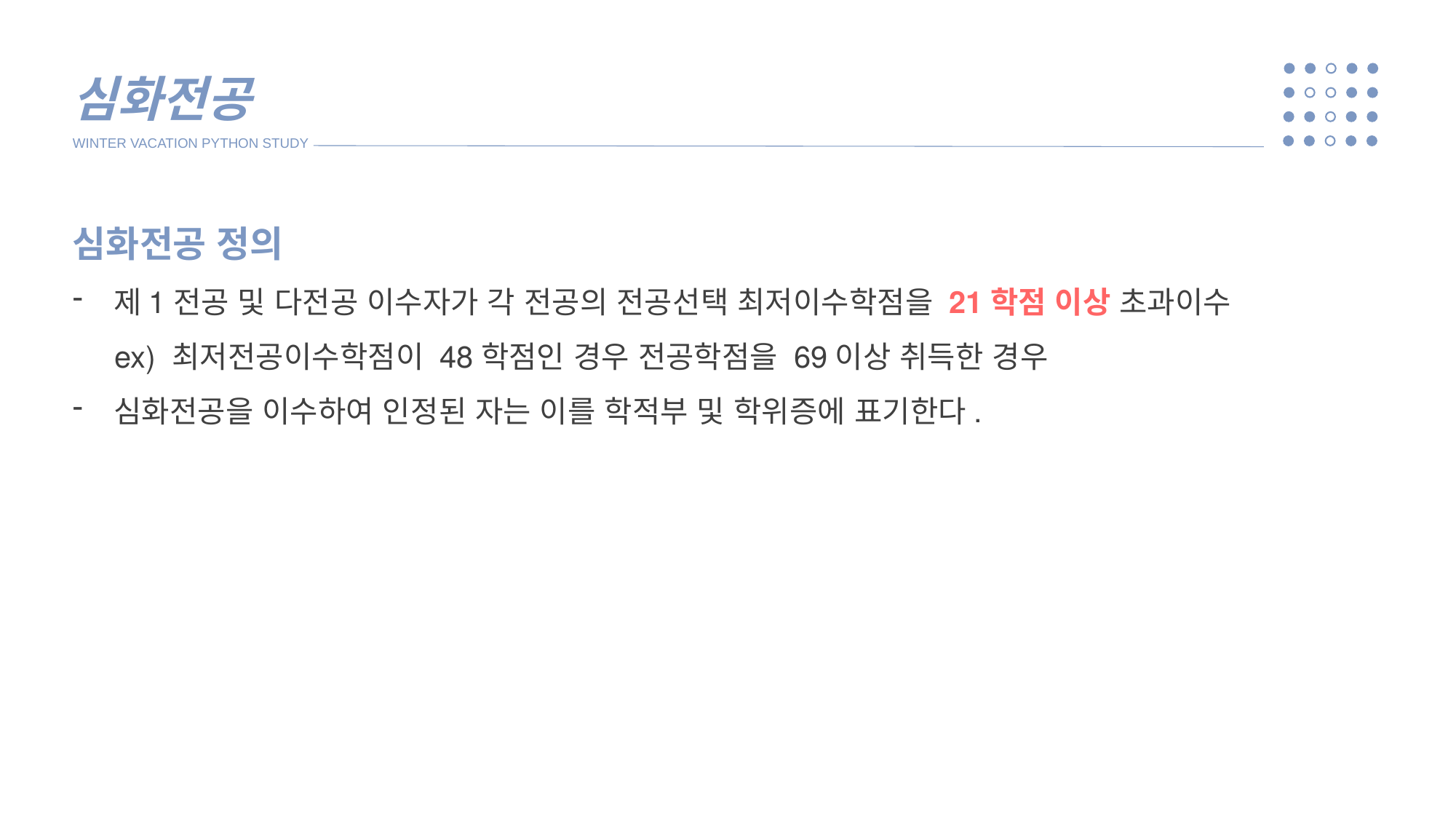

심화전공
WINTER VACATION PYTHON STUDY

심화전공 정의
제1전공 및 다전공 이수자가 각 전공의 전공선택 최저이수학점을 21학점 이상 초과이수
     ex) 최저전공이수학점이 48학점인 경우 전공학점을 69이상 취득한 경우
심화전공을 이수하여 인정된 자는 이를 학적부 및 학위증에 표기한다.